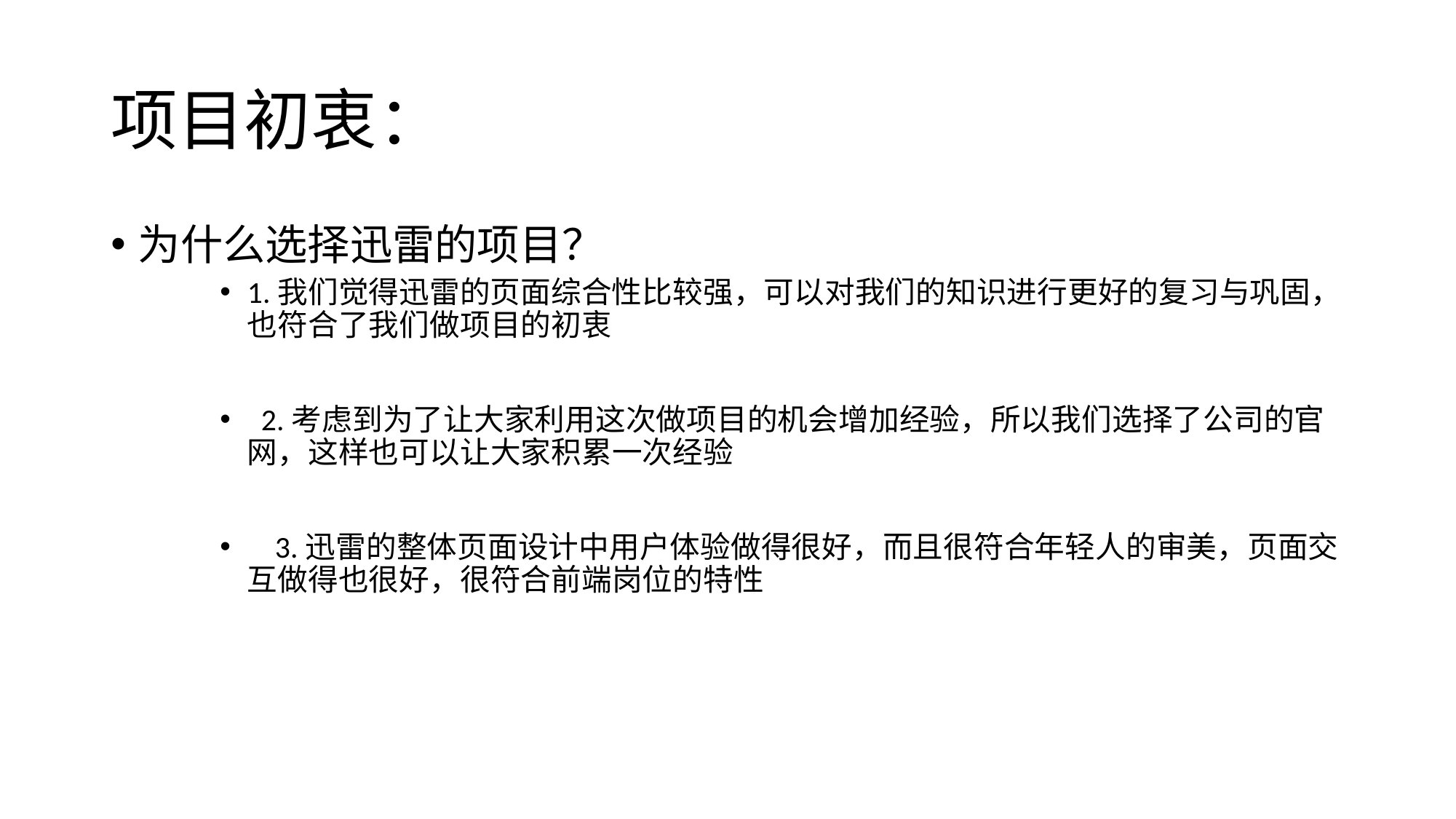

# 项目初衷：
为什么选择迅雷的项目？
1.我们觉得迅雷的页面综合性比较强，可以对我们的知识进行更好的复习与巩固，也符合了我们做项目的初衷

  2.考虑到为了让大家利用这次做项目的机会增加经验，所以我们选择了公司的官网，这样也可以让大家积累一次经验

    3.迅雷的整体页面设计中用户体验做得很好，而且很符合年轻人的审美，页面交互做得也很好，很符合前端岗位的特性